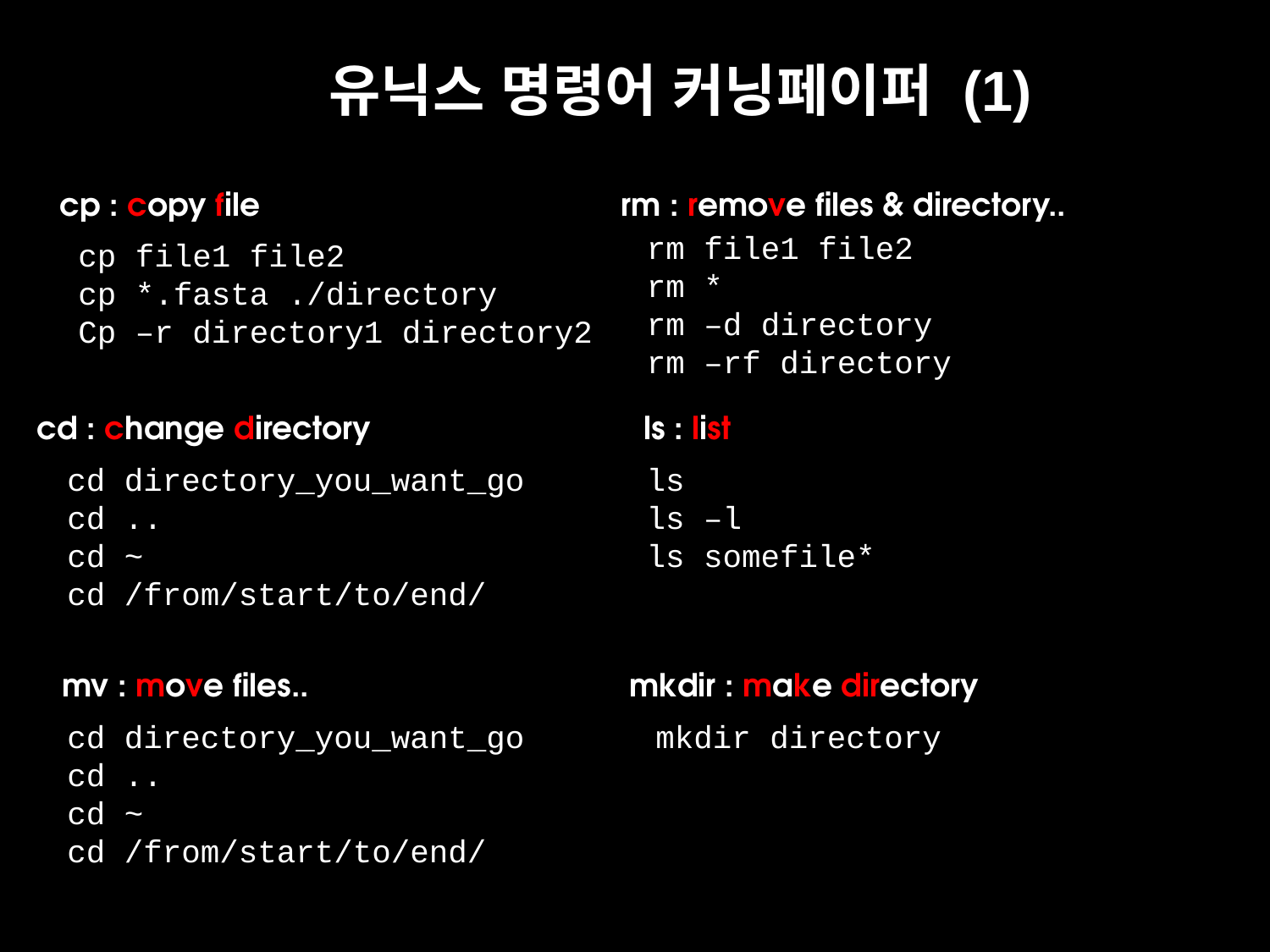

유닉스 명령어 커닝페이퍼 (1)
cp : copy file
rm : remove files & directory..
rm file1 file2
rm *
rm –d directory
rm –rf directory
cp file1 file2
cp *.fasta ./directory
Cp –r directory1 directory2
cd : change directory
ls : list
cd directory_you_want_go
cd ..
cd ~
cd /from/start/to/end/
ls
ls –l
ls somefile*
mv : move files..
mkdir : make directory
cd directory_you_want_go
cd ..
cd ~
cd /from/start/to/end/
mkdir directory